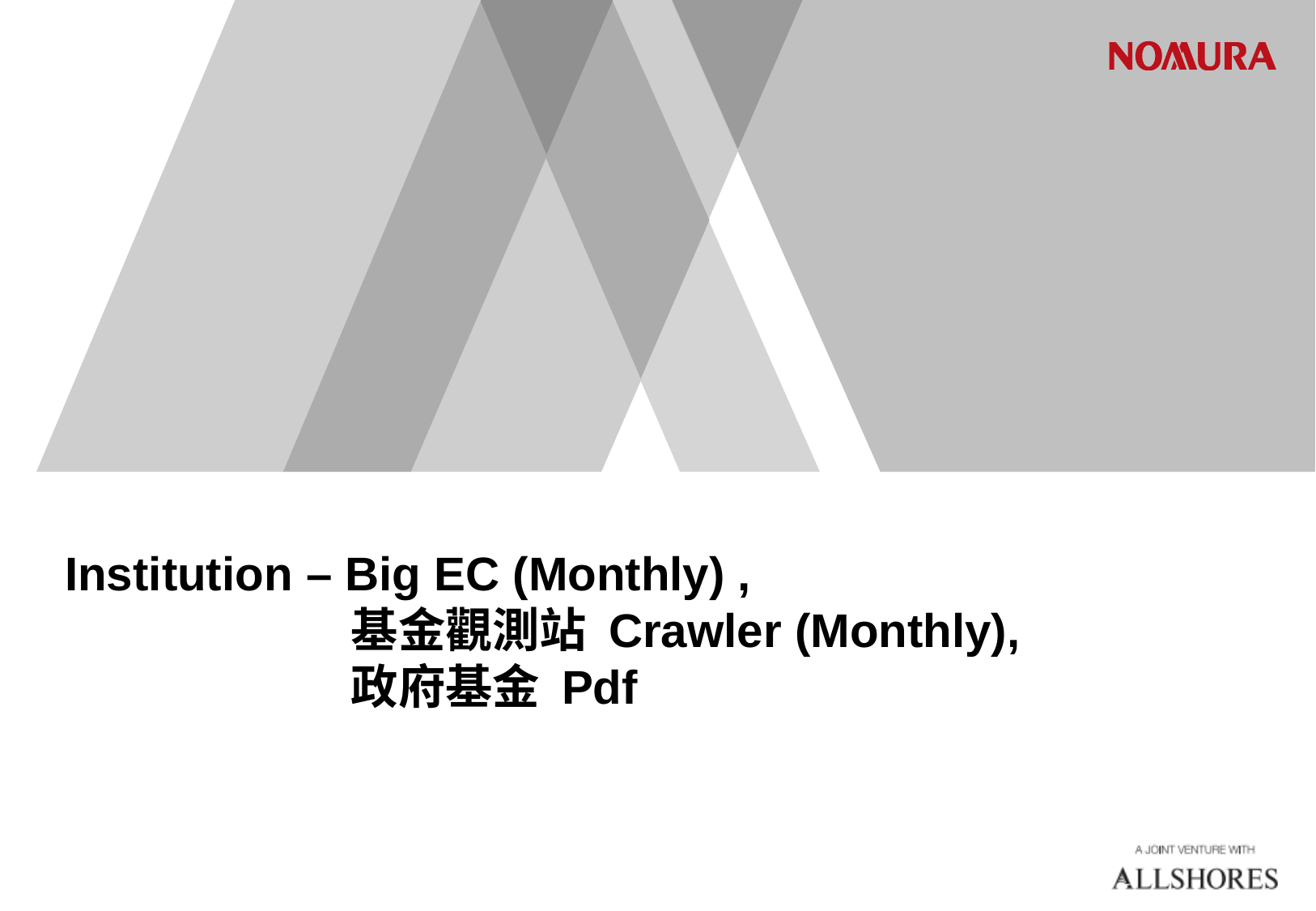

Institution – Big EC (Monthly) ,
		   基金觀測站 Crawler (Monthly),
		   政府基金 Pdf